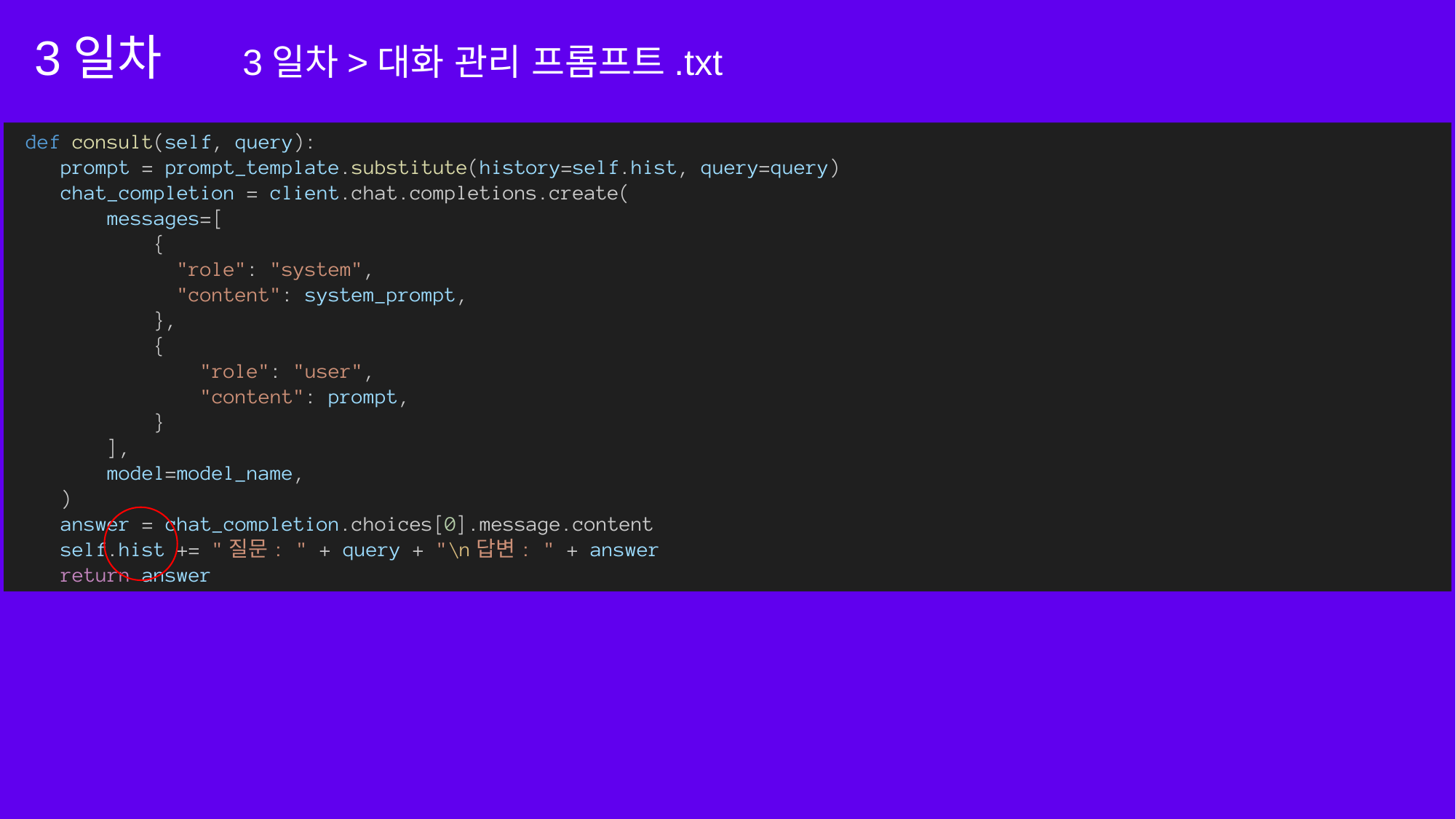

3일차
3일차>대화 관리 프롬프트.txt
 def consult(self, query):
    prompt = prompt_template.substitute(history=self.hist, query=query)
    chat_completion = client.chat.completions.create(
        messages=[
            {
              "role": "system",
              "content": system_prompt,
            },
            {
                "role": "user",
                "content": prompt,
            }
        ],
        model=model_name,
    )
    answer = chat_completion.choices[0].message.content
    self.hist += "질문: " + query + "\n답변: " + answer
    return answer